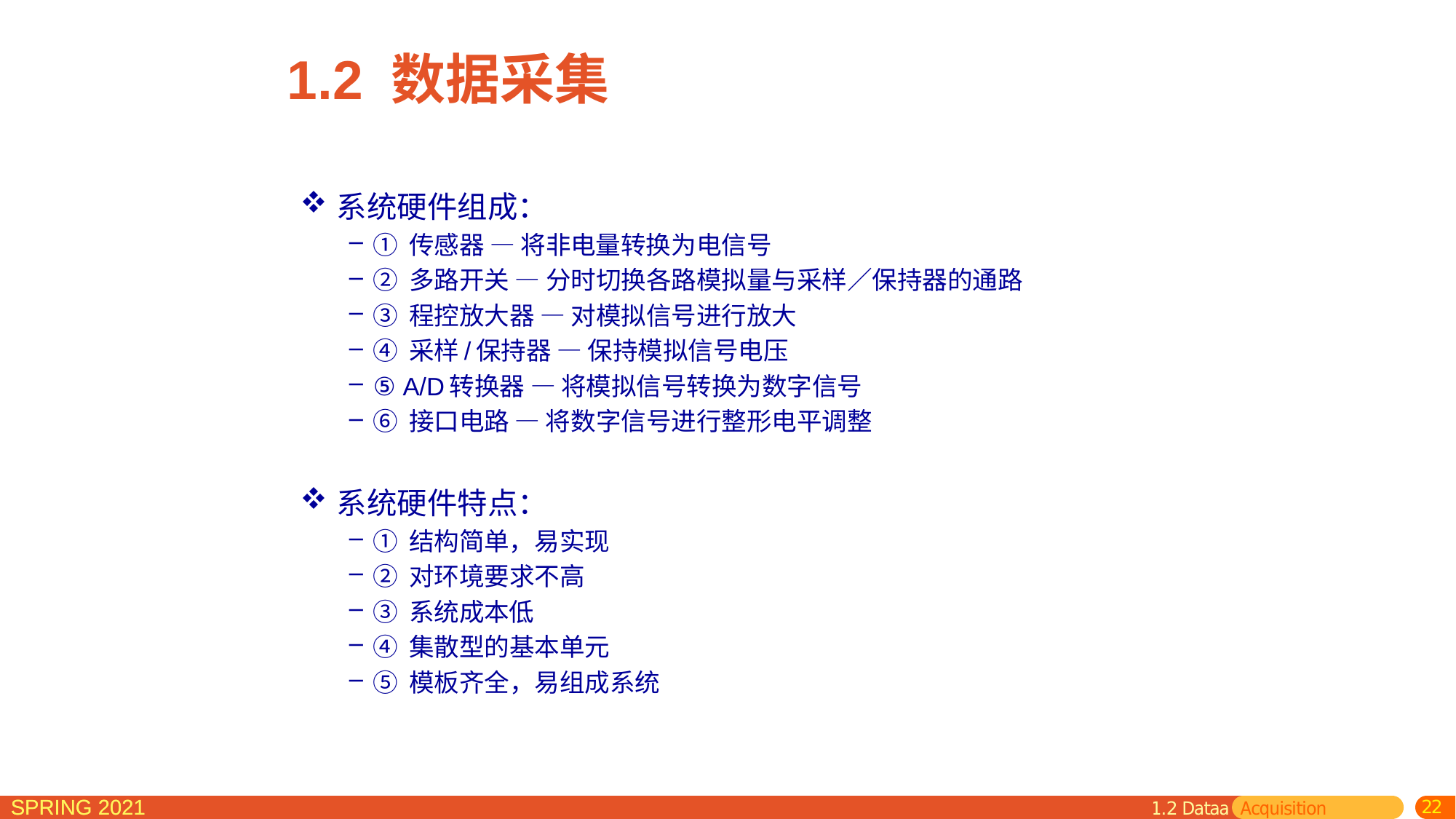

1.2 数据采集
系统硬件组成：
① 传感器 — 将非电量转换为电信号
② 多路开关 — 分时切换各路模拟量与采样／保持器的通路
③ 程控放大器 — 对模拟信号进行放大
④ 采样/保持器 — 保持模拟信号电压
⑤ A/D转换器 — 将模拟信号转换为数字信号
⑥ 接口电路 — 将数字信号进行整形电平调整

系统硬件特点：
① 结构简单，易实现
② 对环境要求不高
③ 系统成本低
④ 集散型的基本单元
⑤ 模板齐全，易组成系统
1.2 Dataa  Acquisition
22